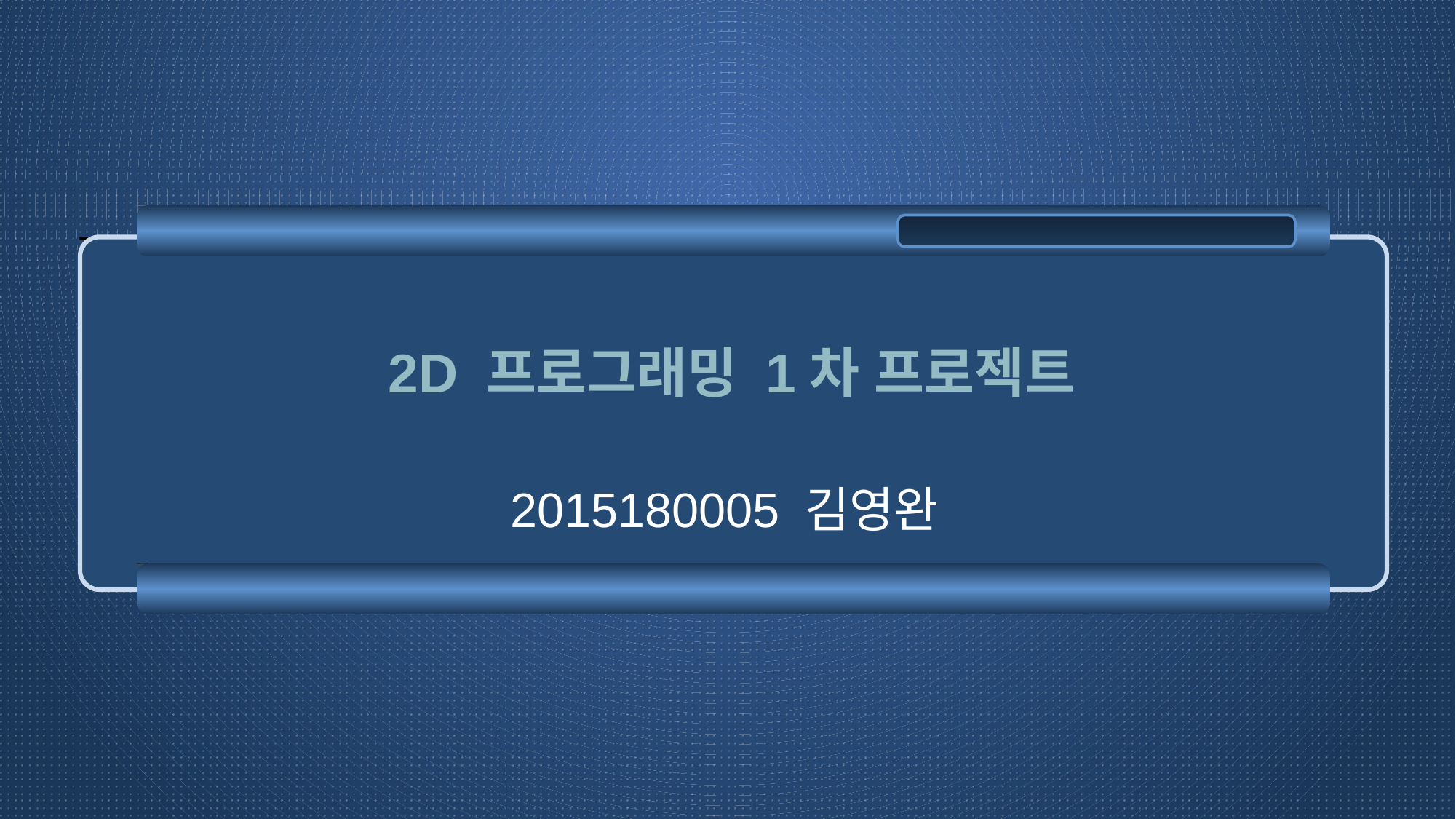

# 2D 프로그래밍 1차 프로젝트
2015180005 김영완